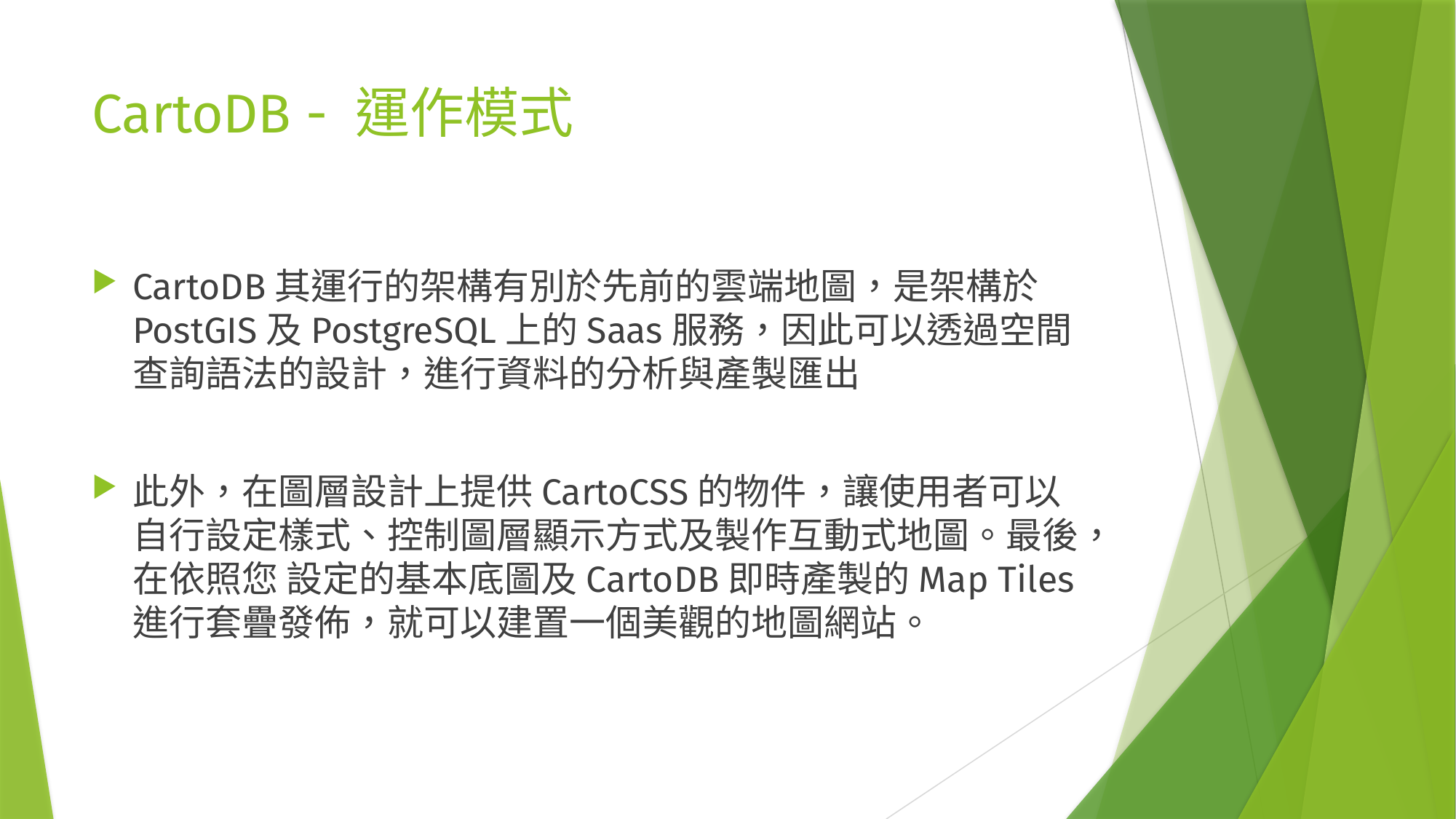

# CartoDB - 運作模式
CartoDB其運行的架構有別於先前的雲端地圖，是架構於PostGIS及PostgreSQL上的Saas服務，因此可以透過空間查詢語法的設計，進行資料的分析與產製匯出

此外，在圖層設計上提供CartoCSS的物件，讓使用者可以自行設定樣式、控制圖層顯示方式及製作互動式地圖。最後，在依照您 設定的基本底圖及CartoDB即時產製的Map Tiles進行套疊發佈，就可以建置一個美觀的地圖網站。